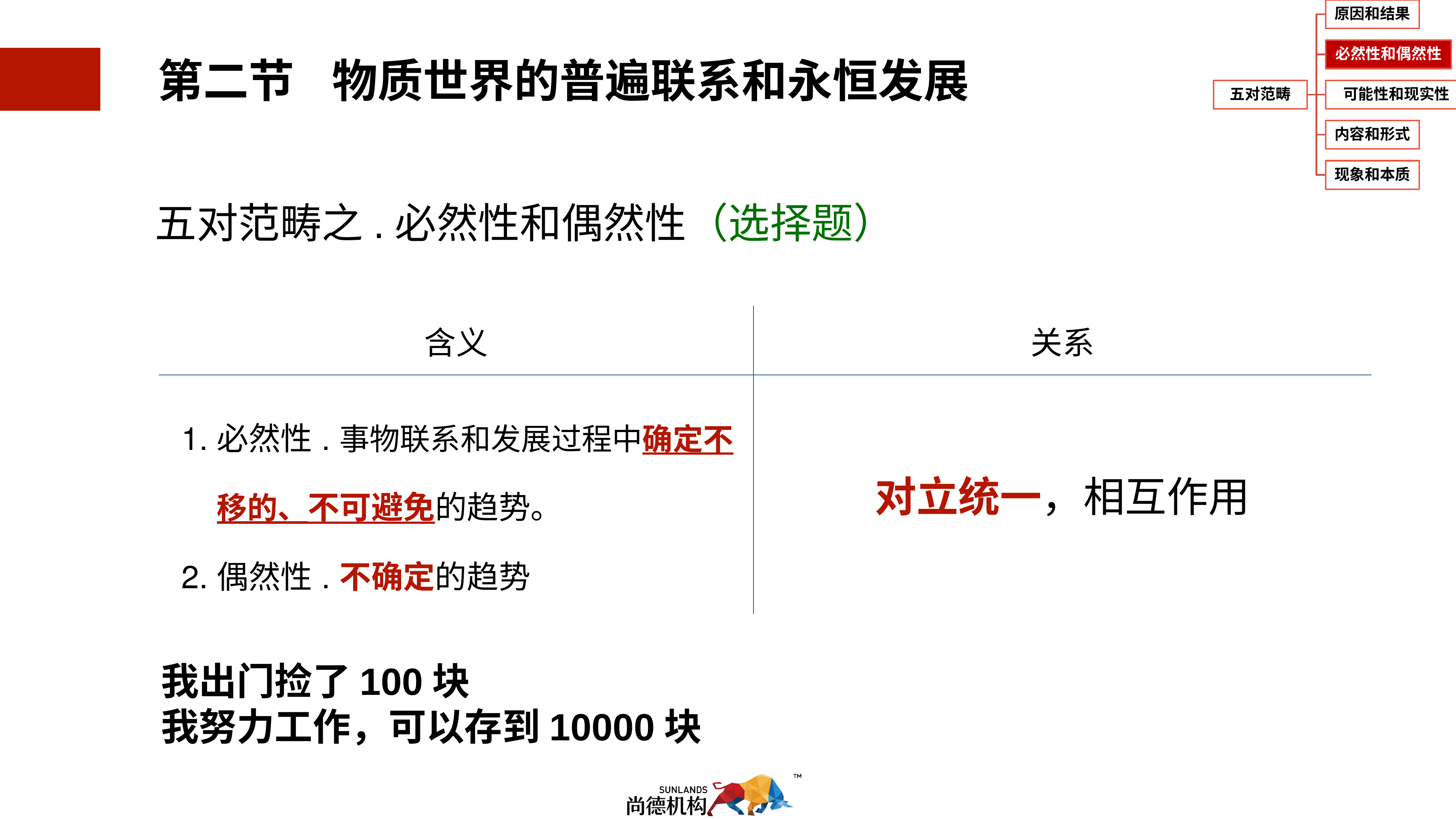

1.2.3.2必然性和偶然性
五对范畴
原因和结果
必然性和偶然性
可能性和现实性
内容和形式
现象和本质
五对范畴之.必然性和偶然性（选择题）
| 含义 | 关系 |
| --- | --- |
| 必然性.事物联系和发展过程中确定不移的、不可避免的趋势。 偶然性.不确定的趋势 | 对立统一，相互作用 |
我出门捡了100块
我努力工作，可以存到10000块